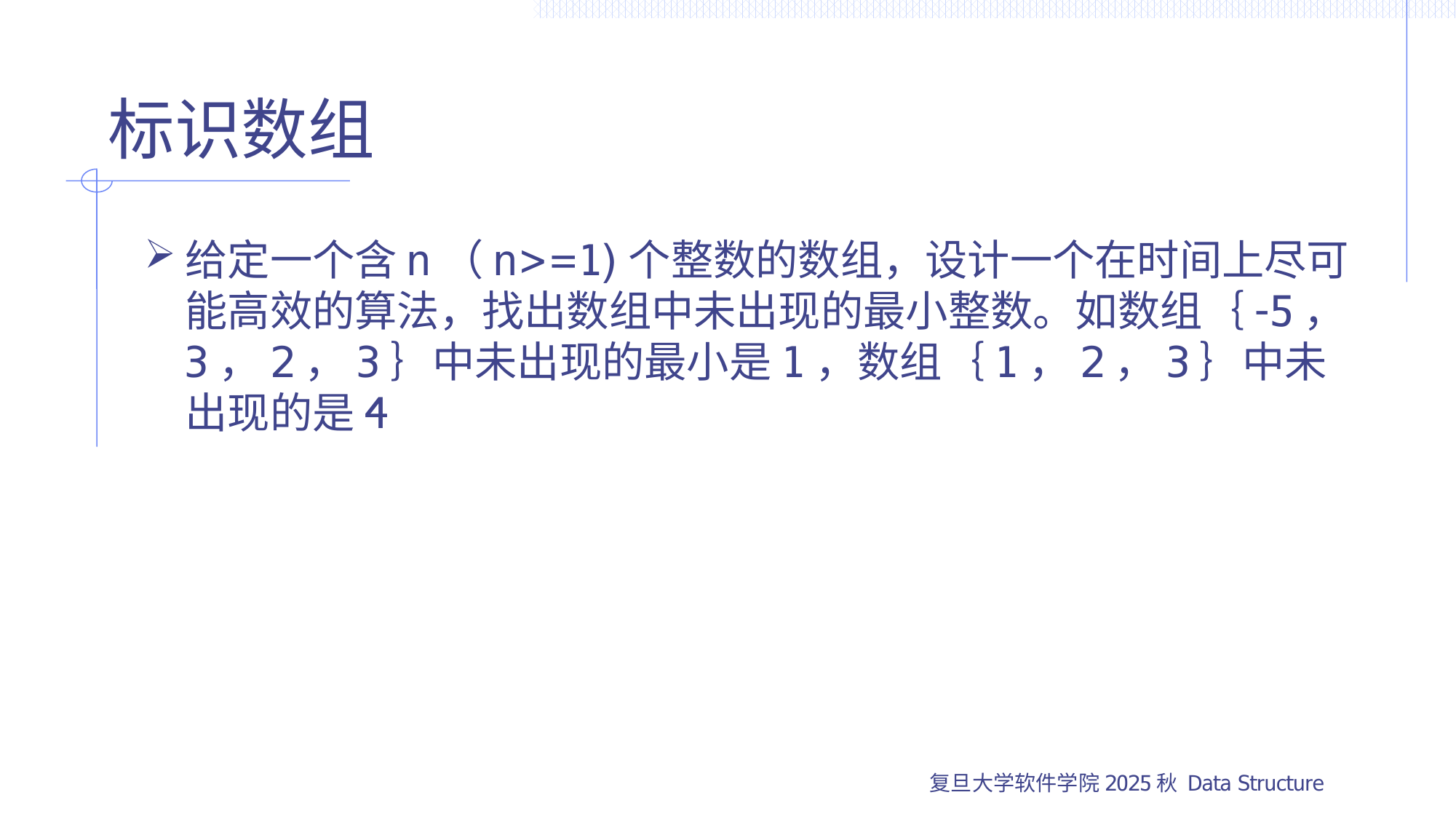

# 标识数组
给定一个含n（n>=1)个整数的数组，设计一个在时间上尽可能高效的算法，找出数组中未出现的最小整数。如数组｛-5，3，2，3｝中未出现的最小是1，数组｛1，2，3｝中未出现的是4